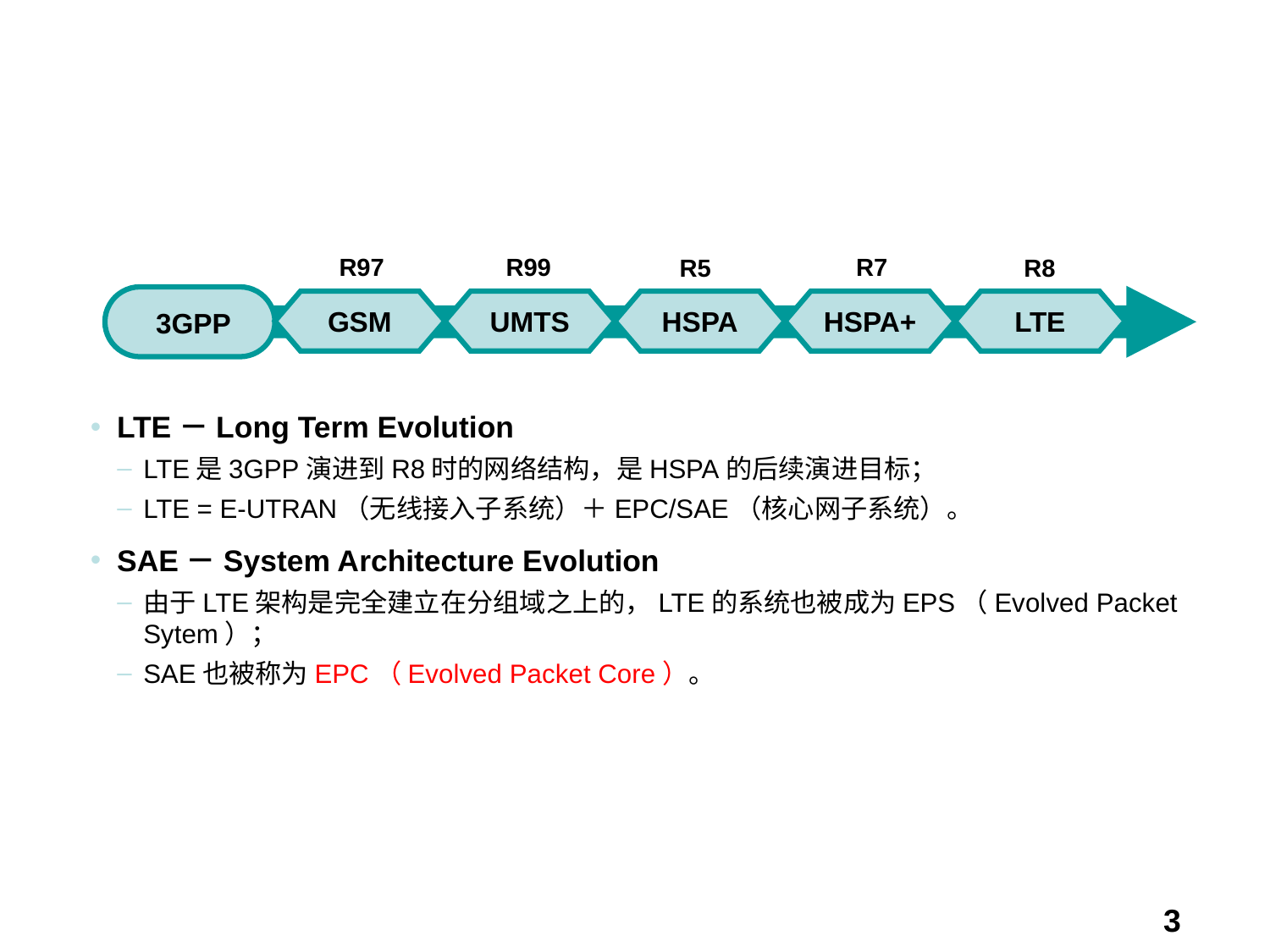

LTE基本概念
R97
R99
R7
R5
R8

GSM
UMTS
HSPA
HSPA+
LTE
3GPP
LTE－Long Term Evolution
LTE是3GPP演进到R8时的网络结构，是HSPA的后续演进目标；
LTE = E-UTRAN（无线接入子系统）＋EPC/SAE（核心网子系统）。
SAE－System Architecture Evolution
由于LTE架构是完全建立在分组域之上的，LTE的系统也被成为EPS（Evolved Packet Sytem）；
SAE也被称为EPC（Evolved Packet Core）。